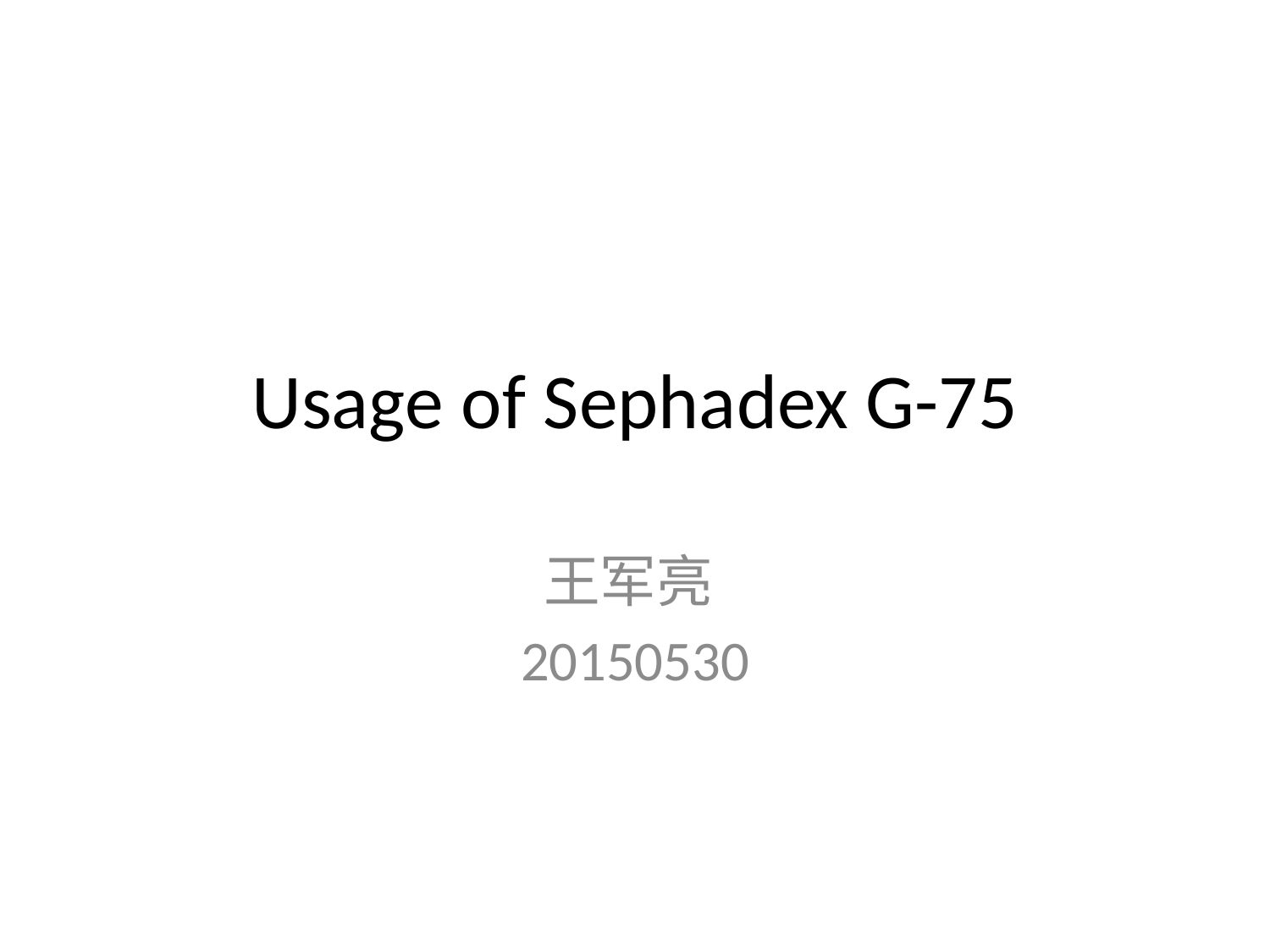

# Usage of Sephadex G-75
王军亮
20150530